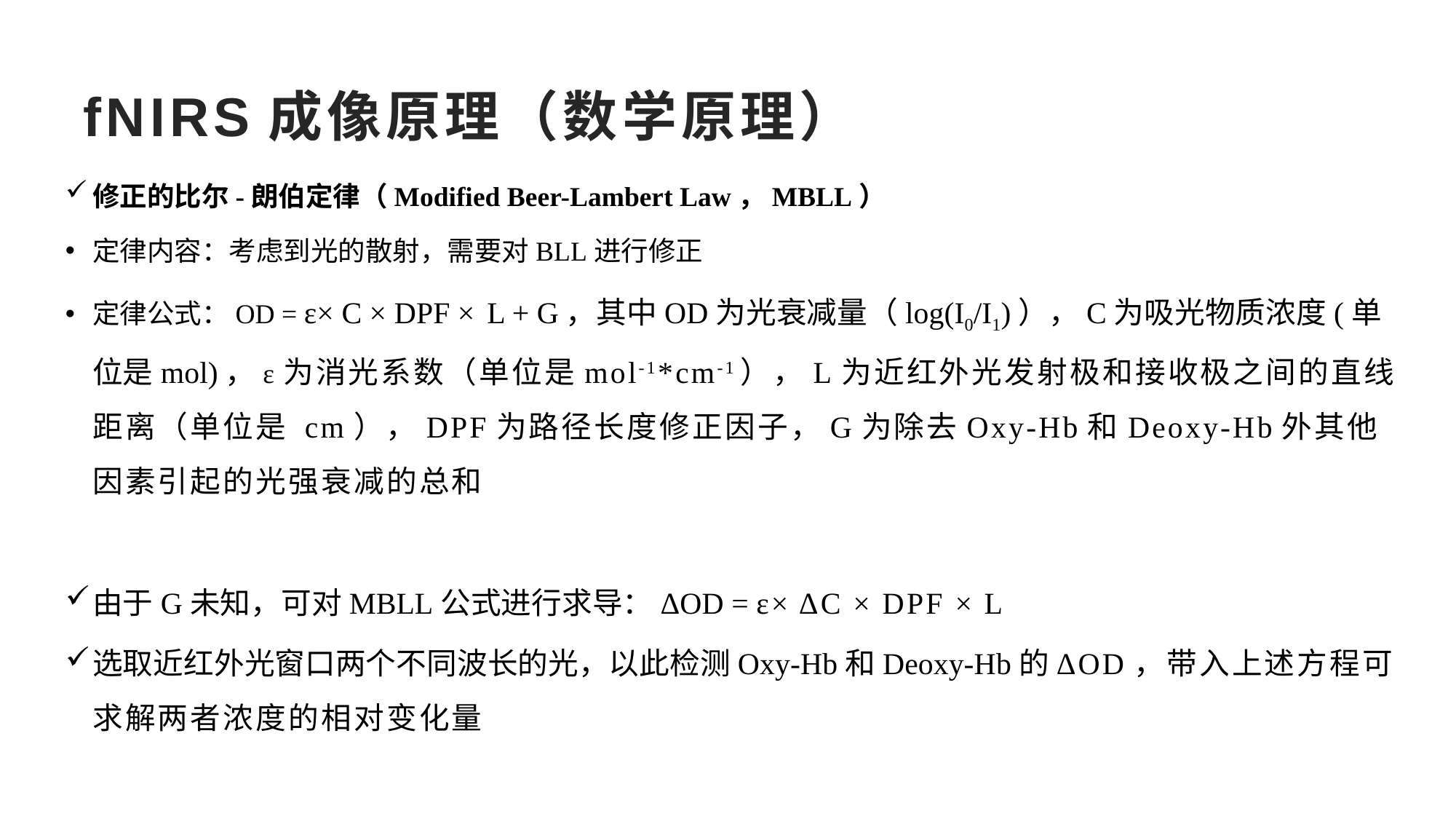

# fNIRS成像原理（数学原理）
修正的比尔-朗伯定律（Modified Beer-Lambert Law，MBLL）
定律内容：考虑到光的散射，需要对BLL进行修正
定律公式：OD = ε× C × DPF × L + G，其中OD为光衰减量（log(I0/I1)），C为吸光物质浓度(单位是mol)，ε为消光系数（单位是mol-1*cm-1），L为近红外光发射极和接收极之间的直线距离（单位是 cm），DPF为路径长度修正因子，G为除去Oxy-Hb和Deoxy-Hb外其他因素引起的光强衰减的总和

由于G未知，可对MBLL公式进行求导：ΔOD = ε× ΔC × DPF × L
选取近红外光窗口两个不同波长的光，以此检测Oxy-Hb和Deoxy-Hb的ΔOD，带入上述方程可求解两者浓度的相对变化量